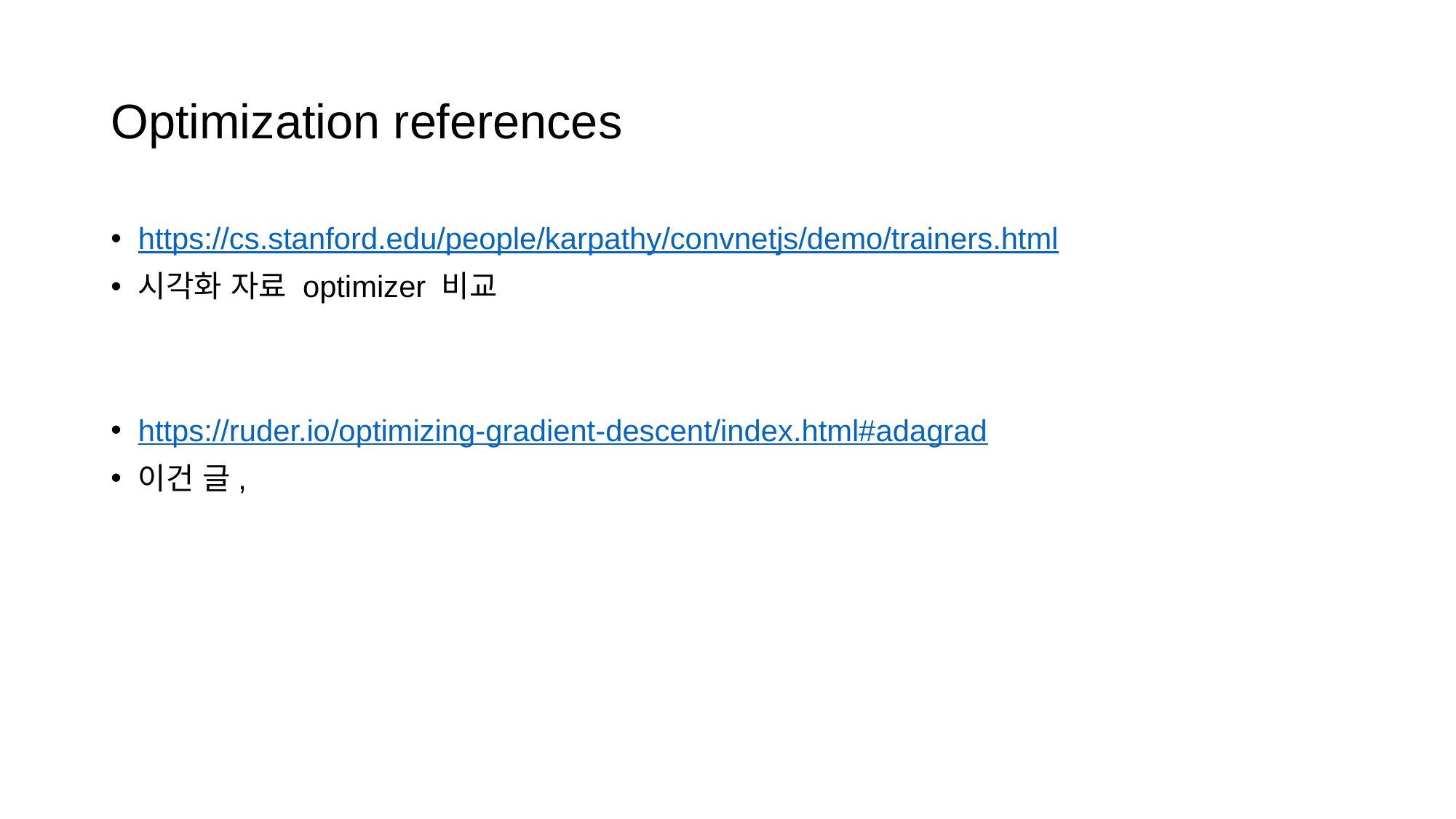

# Optimization references
https://cs.stanford.edu/people/karpathy/convnetjs/demo/trainers.html
시각화 자료 optimizer 비교

https://ruder.io/optimizing-gradient-descent/index.html#adagrad
이건 글,